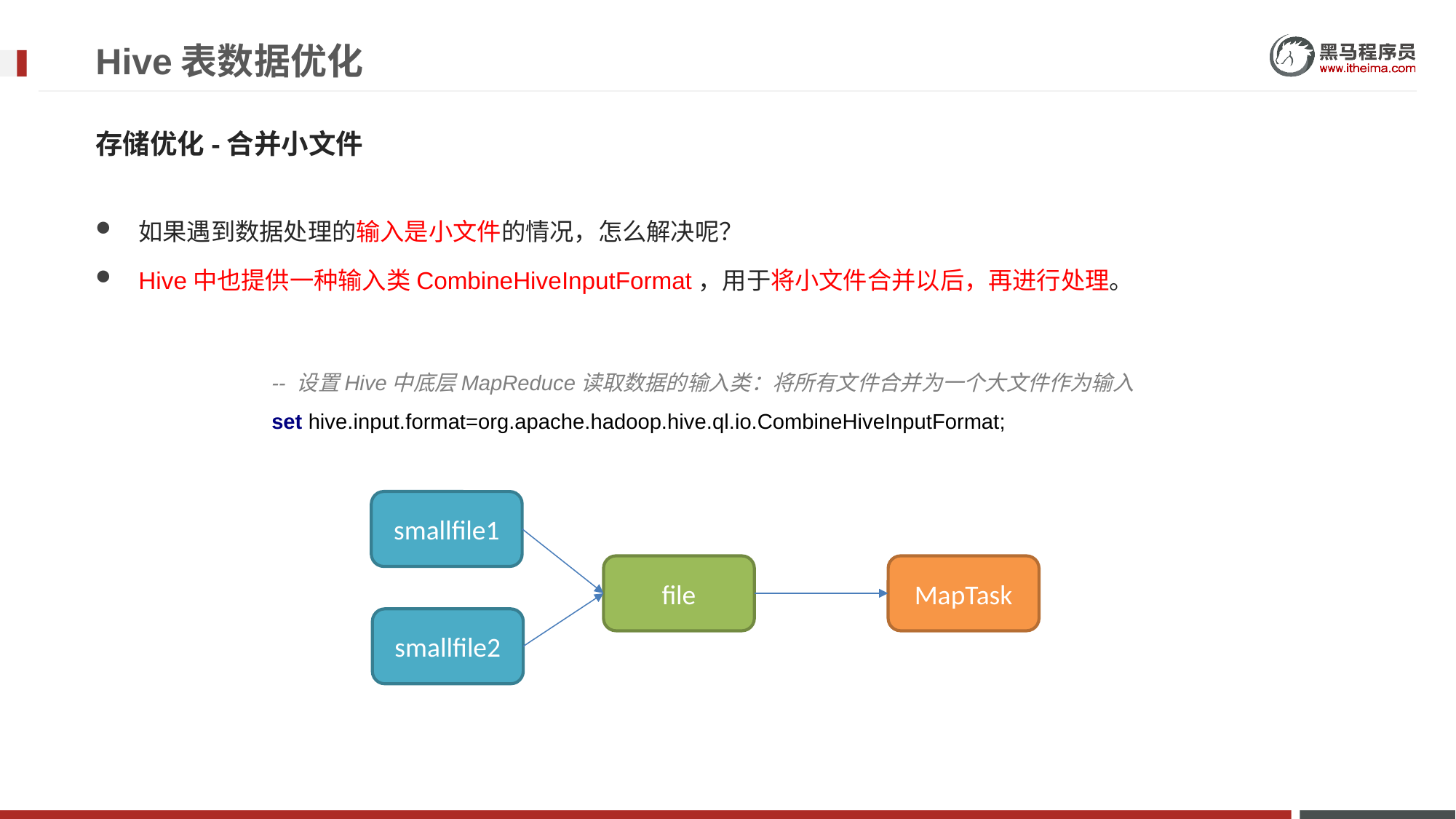

# Hive表数据优化
存储优化-合并小文件
如果遇到数据处理的输入是小文件的情况，怎么解决呢？
Hive中也提供一种输入类CombineHiveInputFormat，用于将小文件合并以后，再进行处理。

-- 设置Hive中底层MapReduce读取数据的输入类：将所有文件合并为一个大文件作为输入
set hive.input.format=org.apache.hadoop.hive.ql.io.CombineHiveInputFormat;
smallfile1
MapTask
file
smallfile2